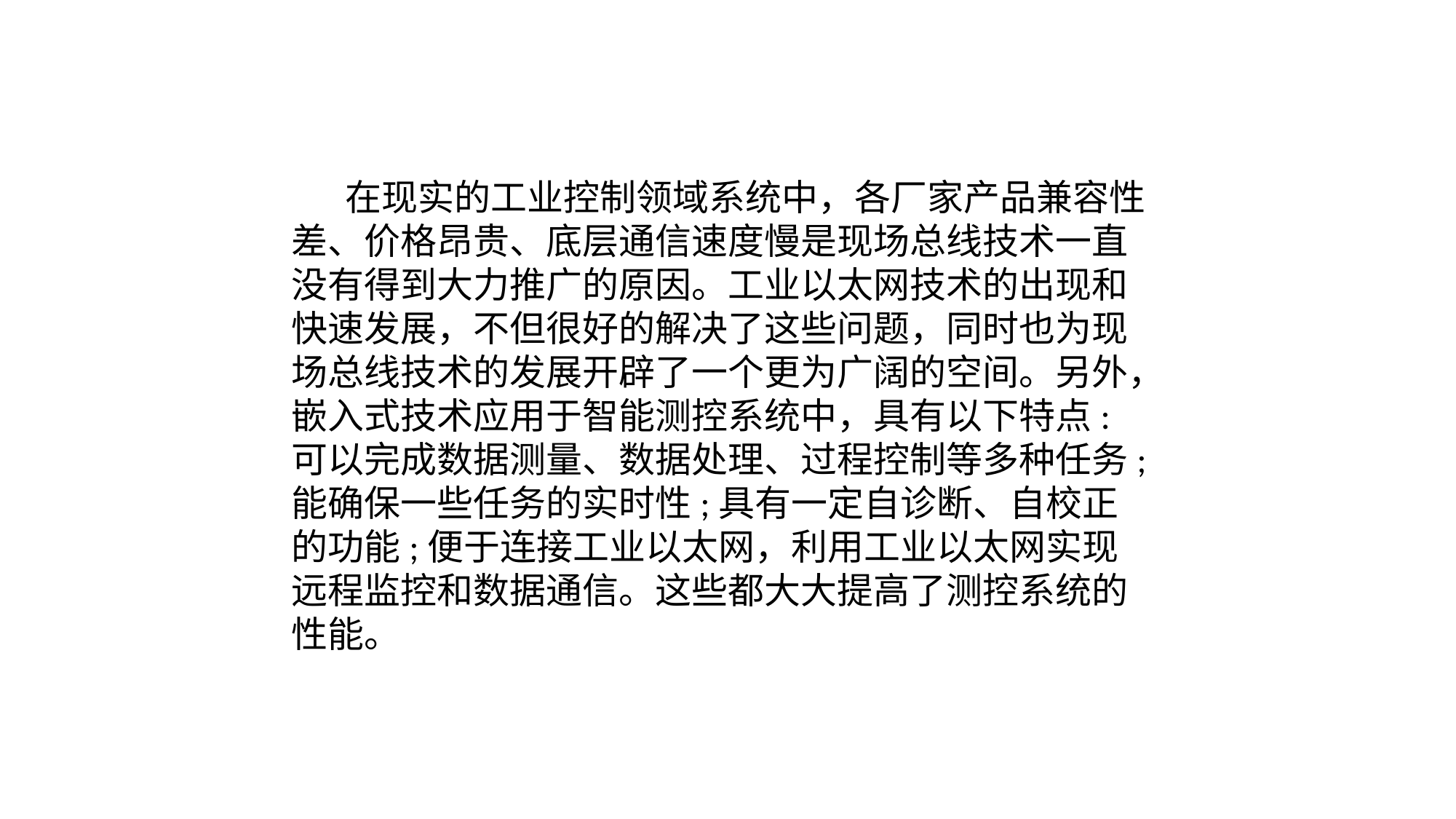

简介 | 背景
       在现实的工业控制领域系统中，各厂家产品兼容性差、价格昂贵、底层通信速度慢是现场总线技术一直没有得到大力推广的原因。工业以太网技术的出现和快速发展，不但很好的解决了这些问题，同时也为现场总线技术的发展开辟了一个更为广阔的空间。另外，嵌入式技术应用于智能测控系统中，具有以下特点:可以完成数据测量、数据处理、过程控制等多种任务;能确保一些任务的实时性;具有一定自诊断、自校正的功能;便于连接工业以太网，利用工业以太网实现远程监控和数据通信。这些都大大提高了测控系统的性能。